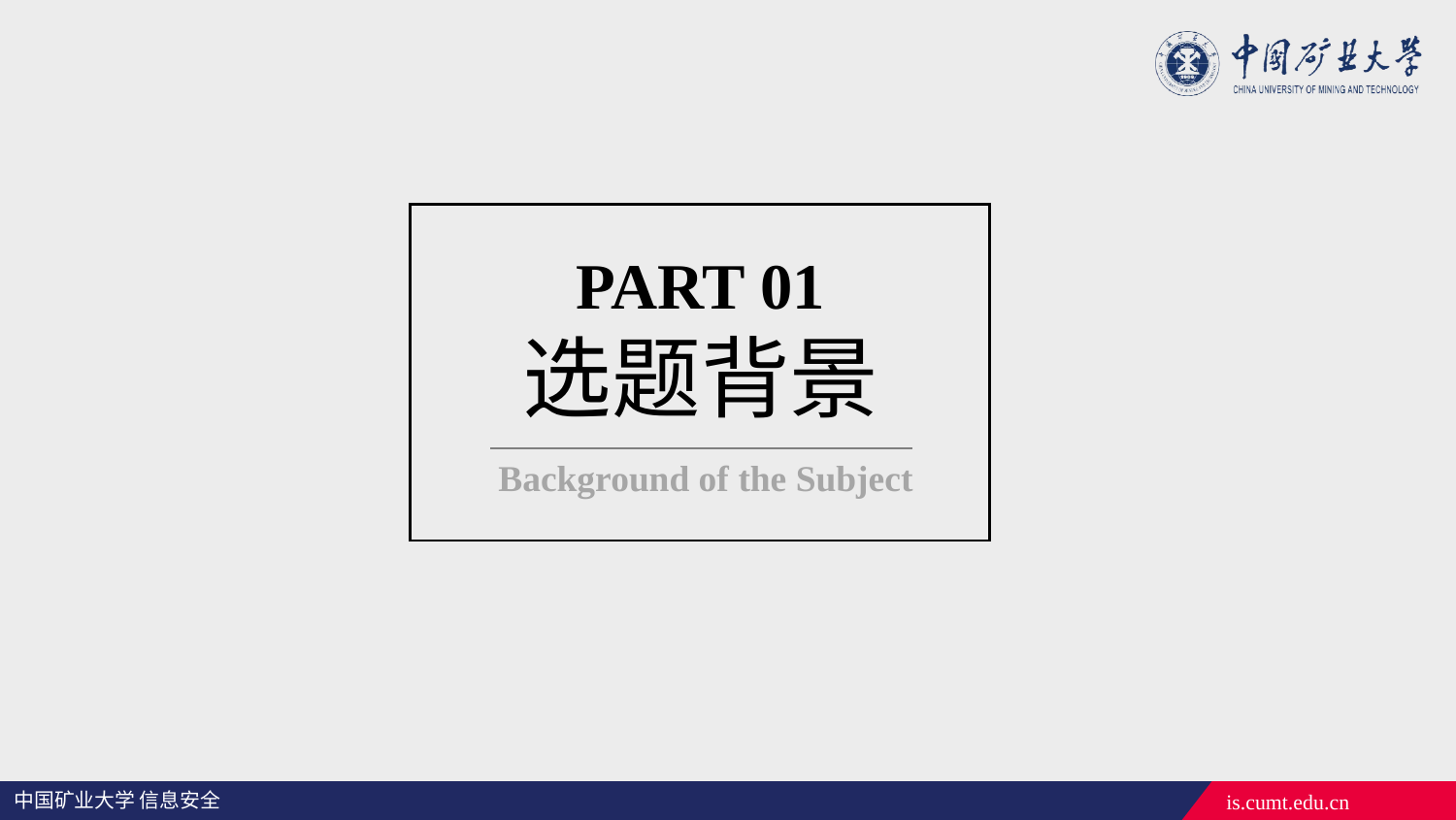

PART 01
选题背景
        Background of the Subject